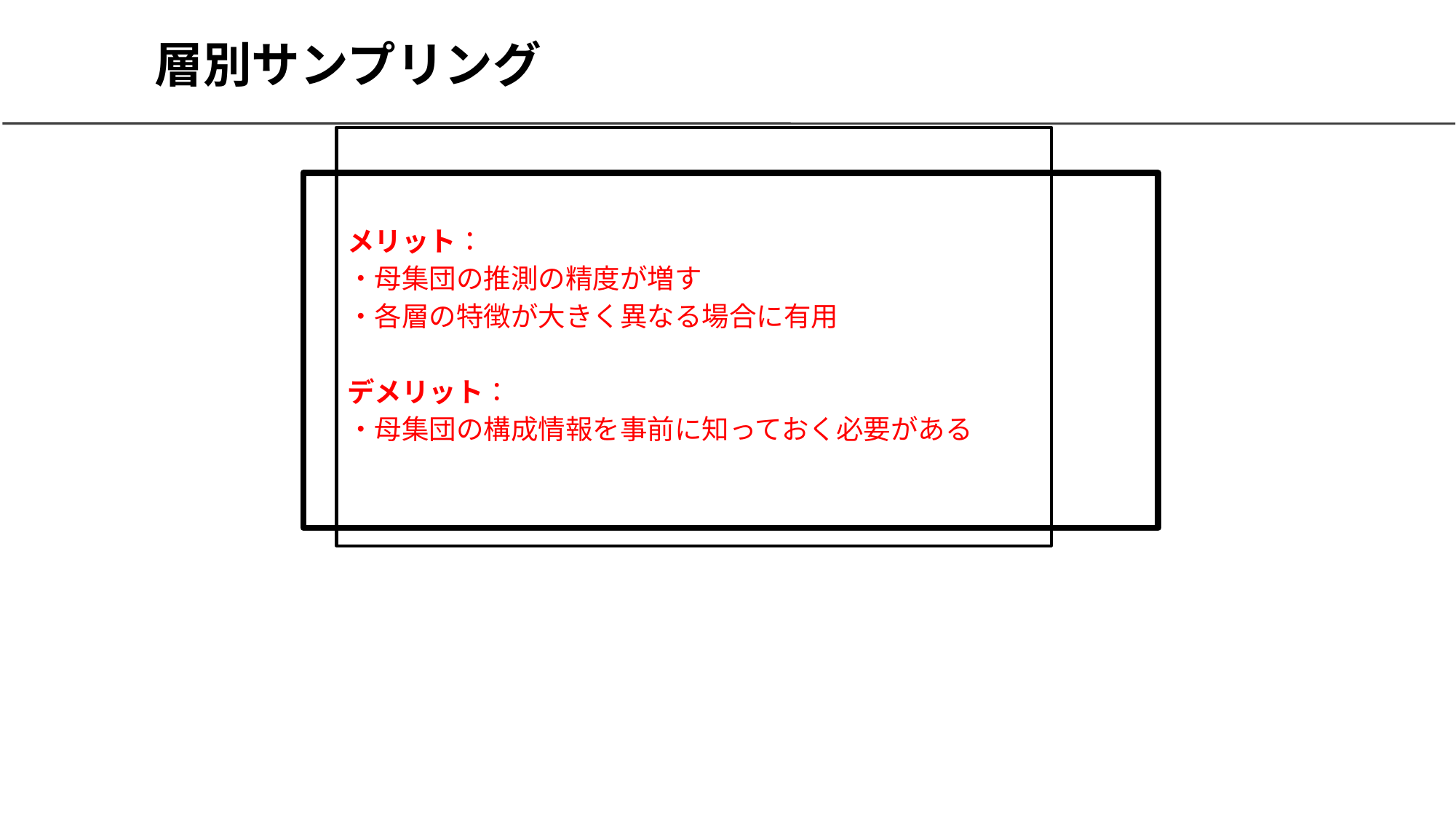

# 層別サンプリング
メリット：
・母集団の推測の精度が増す
・各層の特徴が大きく異なる場合に有用

デメリット：
・母集団の構成情報を事前に知っておく必要がある